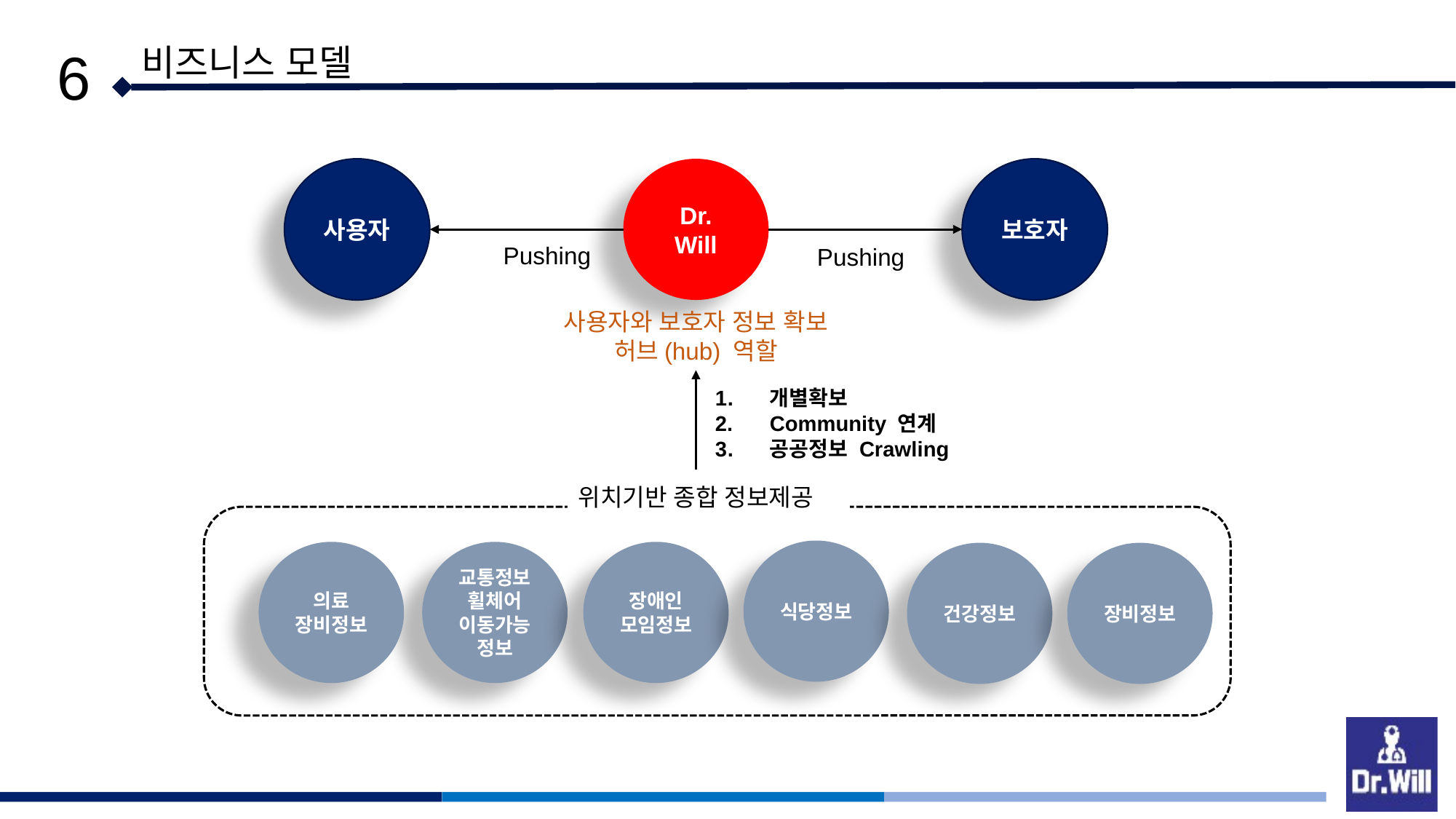

6
비즈니스 모델
보호자
사용자
Dr.
Will
Pushing
Pushing
사용자와 보호자 정보 확보
허브(hub) 역할
개별확보
Community 연계
공공정보 Crawling
위치기반 종합 정보제공

식당정보
의료
장비정보
교통정보
휠체어
이동가능정보
장애인
모임정보
건강정보
장비정보